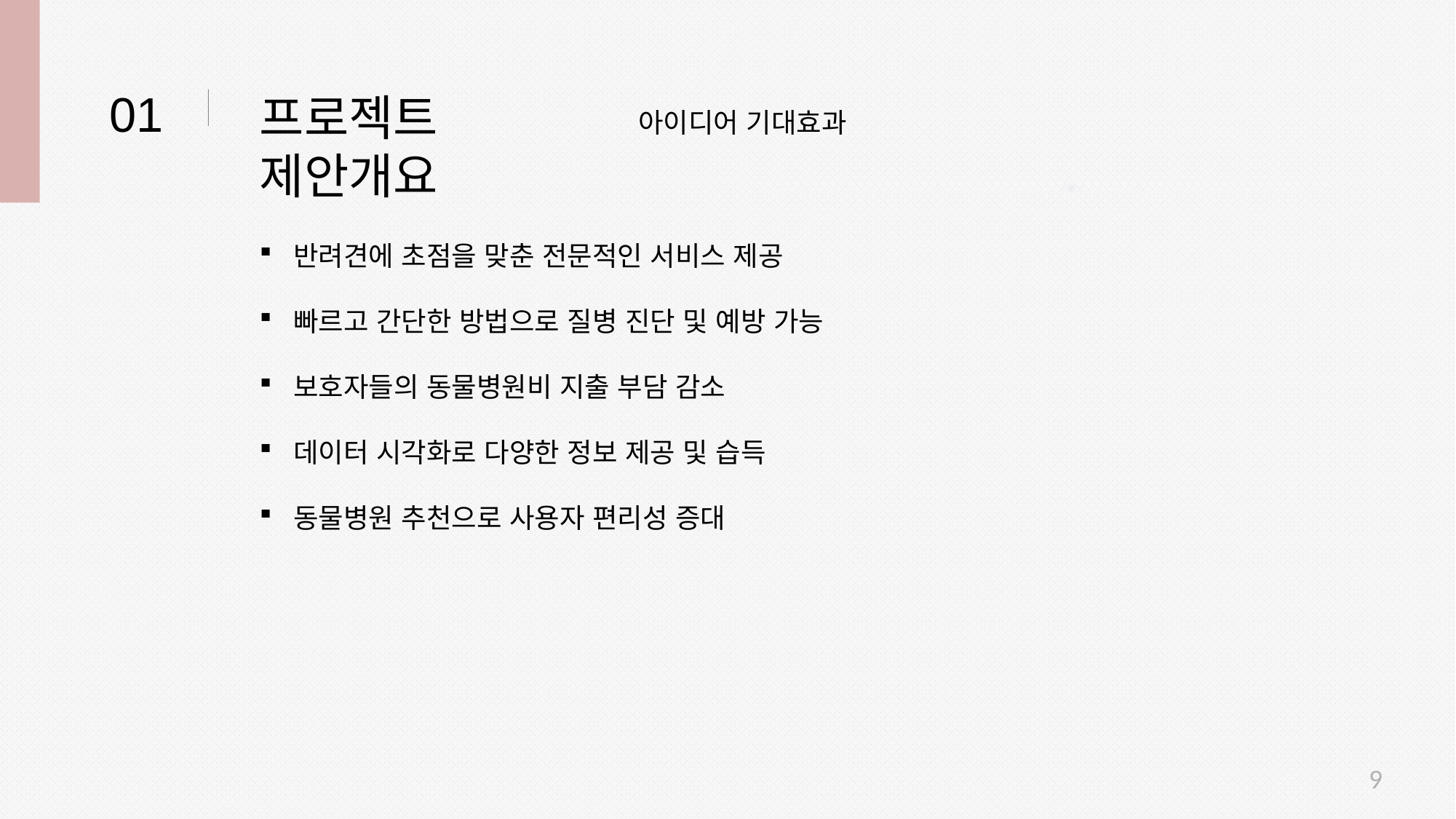

01
프로젝트 제안개요
아이디어 기대효과
반려견에 초점을 맞춘 전문적인 서비스 제공
빠르고 간단한 방법으로 질병 진단 및 예방 가능
보호자들의 동물병원비 지출 부담 감소
데이터 시각화로 다양한 정보 제공 및 습득
동물병원 추천으로 사용자 편리성 증대
9